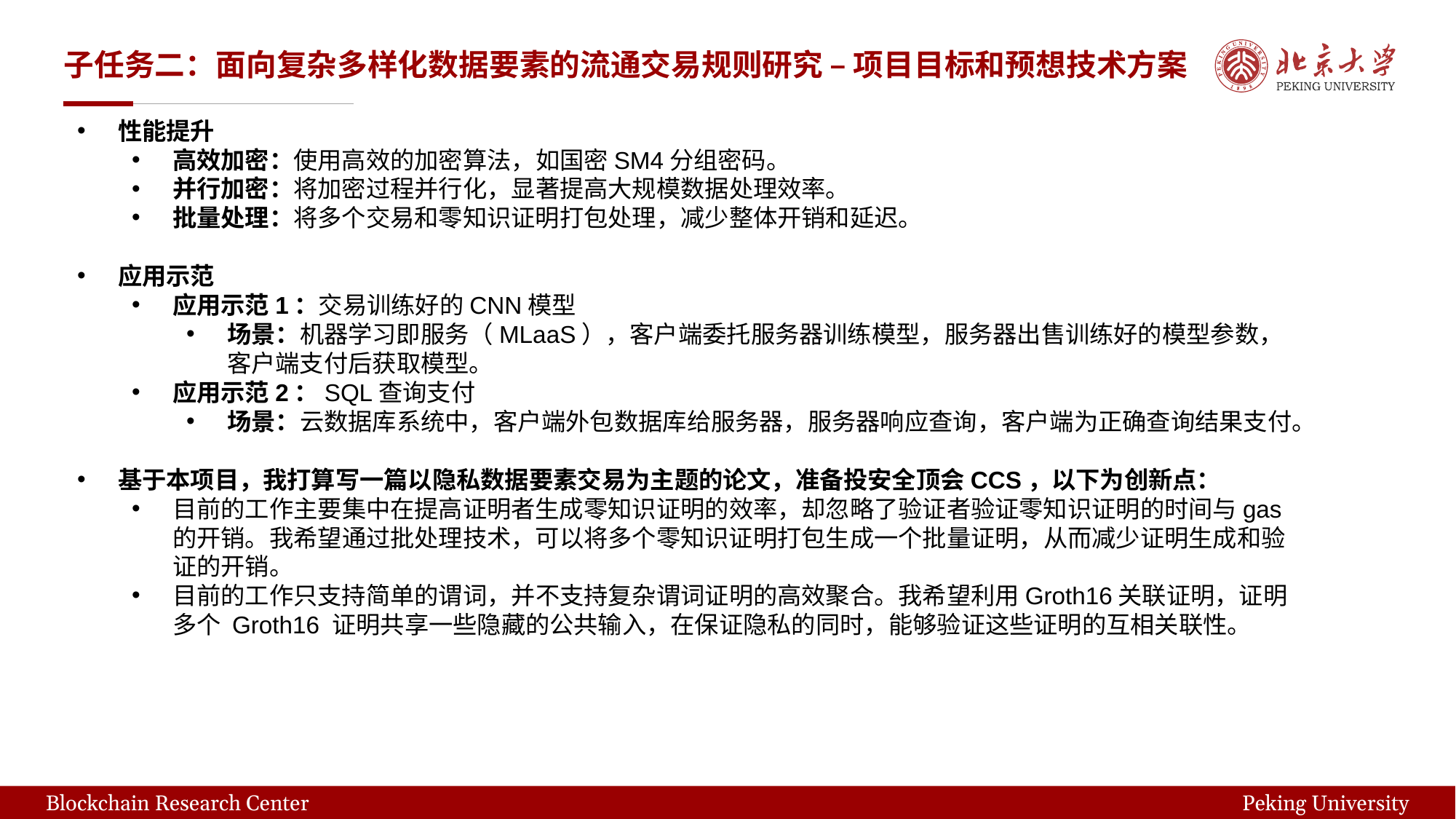

# 子任务二：面向复杂多样化数据要素的流通交易规则研究 – 项目目标和预想技术方案
性能提升
高效加密：使用高效的加密算法，如国密SM4分组密码。
并行加密：将加密过程并行化，显著提高大规模数据处理效率。
批量处理：将多个交易和零知识证明打包处理，减少整体开销和延迟。

应用示范
应用示范1：交易训练好的CNN模型
场景：机器学习即服务（MLaaS），客户端委托服务器训练模型，服务器出售训练好的模型参数，客户端支付后获取模型。
应用示范2：SQL查询支付
场景：云数据库系统中，客户端外包数据库给服务器，服务器响应查询，客户端为正确查询结果支付。

基于本项目，我打算写一篇以隐私数据要素交易为主题的论文，准备投安全顶会CCS，以下为创新点：
目前的工作主要集中在提高证明者生成零知识证明的效率，却忽略了验证者验证零知识证明的时间与gas的开销。我希望通过批处理技术，可以将多个零知识证明打包生成一个批量证明，从而减少证明生成和验证的开销。
目前的工作只支持简单的谓词，并不支持复杂谓词证明的高效聚合。我希望利用Groth16关联证明，证明多个 Groth16 证明共享一些隐藏的公共输入，在保证隐私的同时，能够验证这些证明的互相关联性。